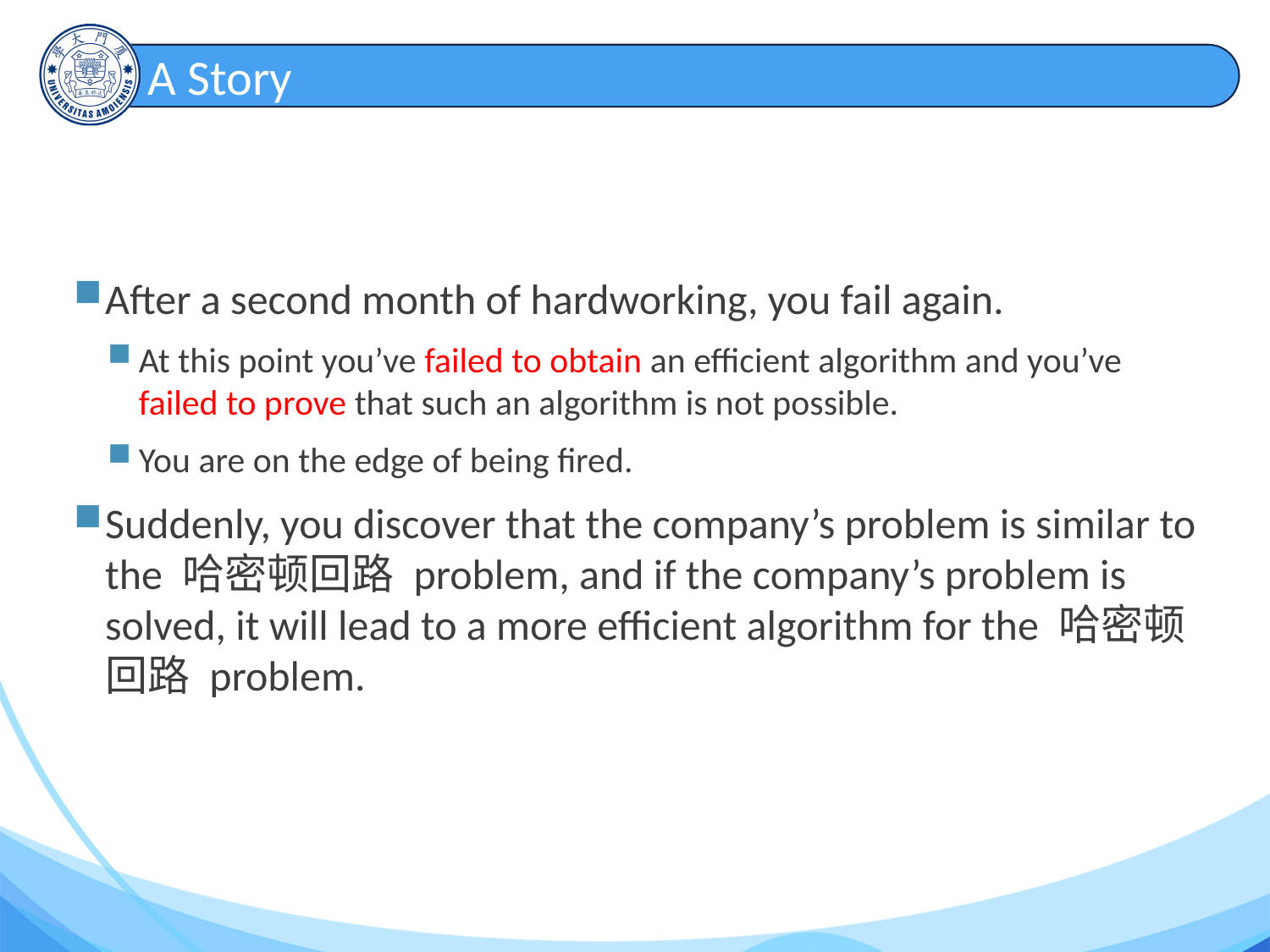

# A Story
After a second month of hardworking, you fail again.
At this point you’ve failed to obtain an efficient algorithm and you’ve failed to prove that such an algorithm is not possible.
You are on the edge of being fired.
Suddenly, you discover that the company’s problem is similar to the 哈密顿回路 problem, and if the company’s problem is solved, it will lead to a more efficient algorithm for the 哈密顿回路 problem.
4